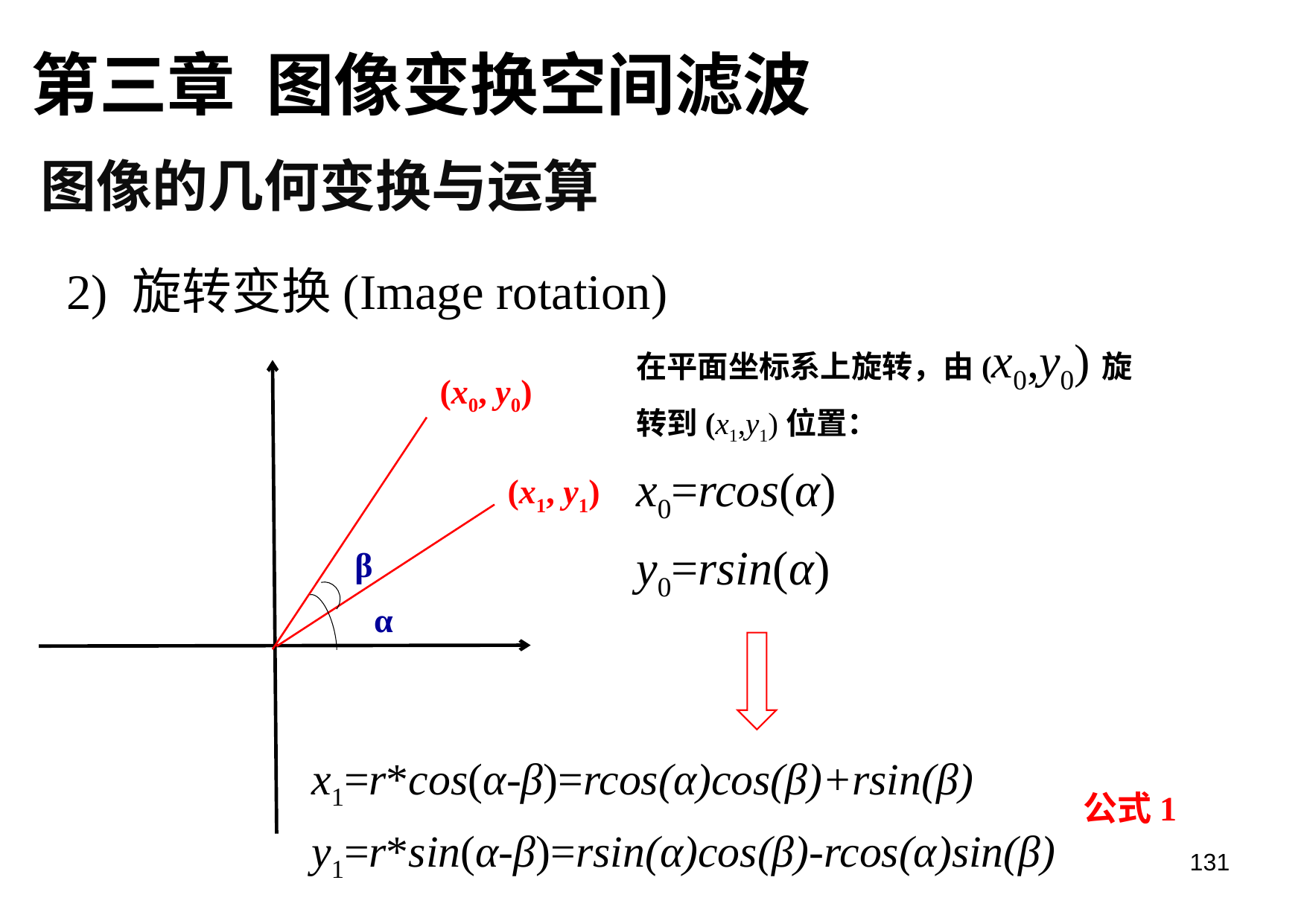

第三章  图像变换空间滤波
图像的几何变换与运算
2) 旋转变换(Image rotation)

在平面坐标系上旋转，由(x0,y0)旋转到(x1,y1)位置：
x0=rcos(α)
y0=rsin(α)

(x0, y0)
(x1, y1)
β

α

x1=r*cos(α-β)=rcos(α)cos(β)+rsin(β)
y1=r*sin(α-β)=rsin(α)cos(β)-rcos(α)sin(β)
公式1
131